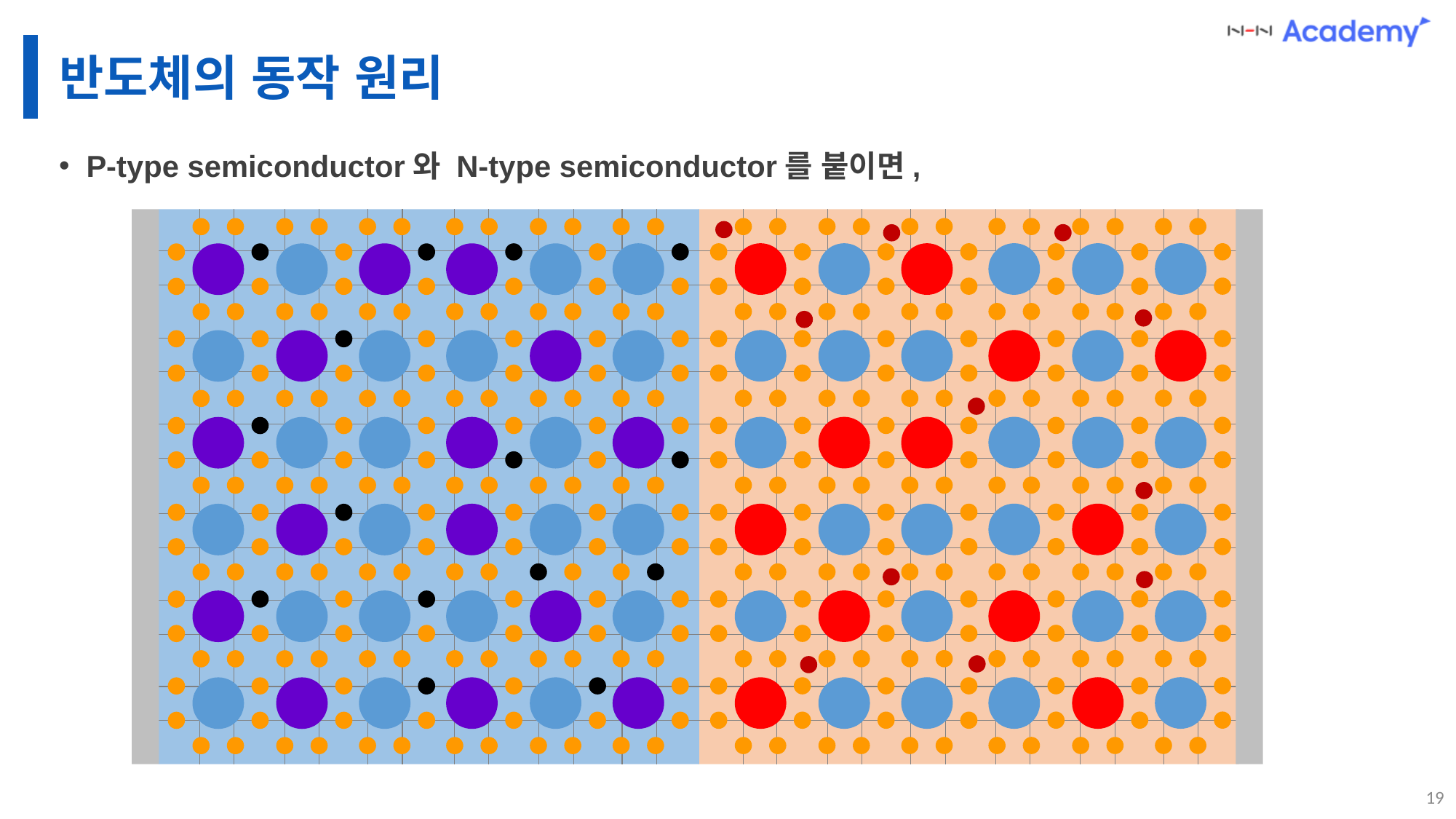

# 반도체의 동작 원리
P-type semiconductor와 N-type semiconductor를 붙이면,

19